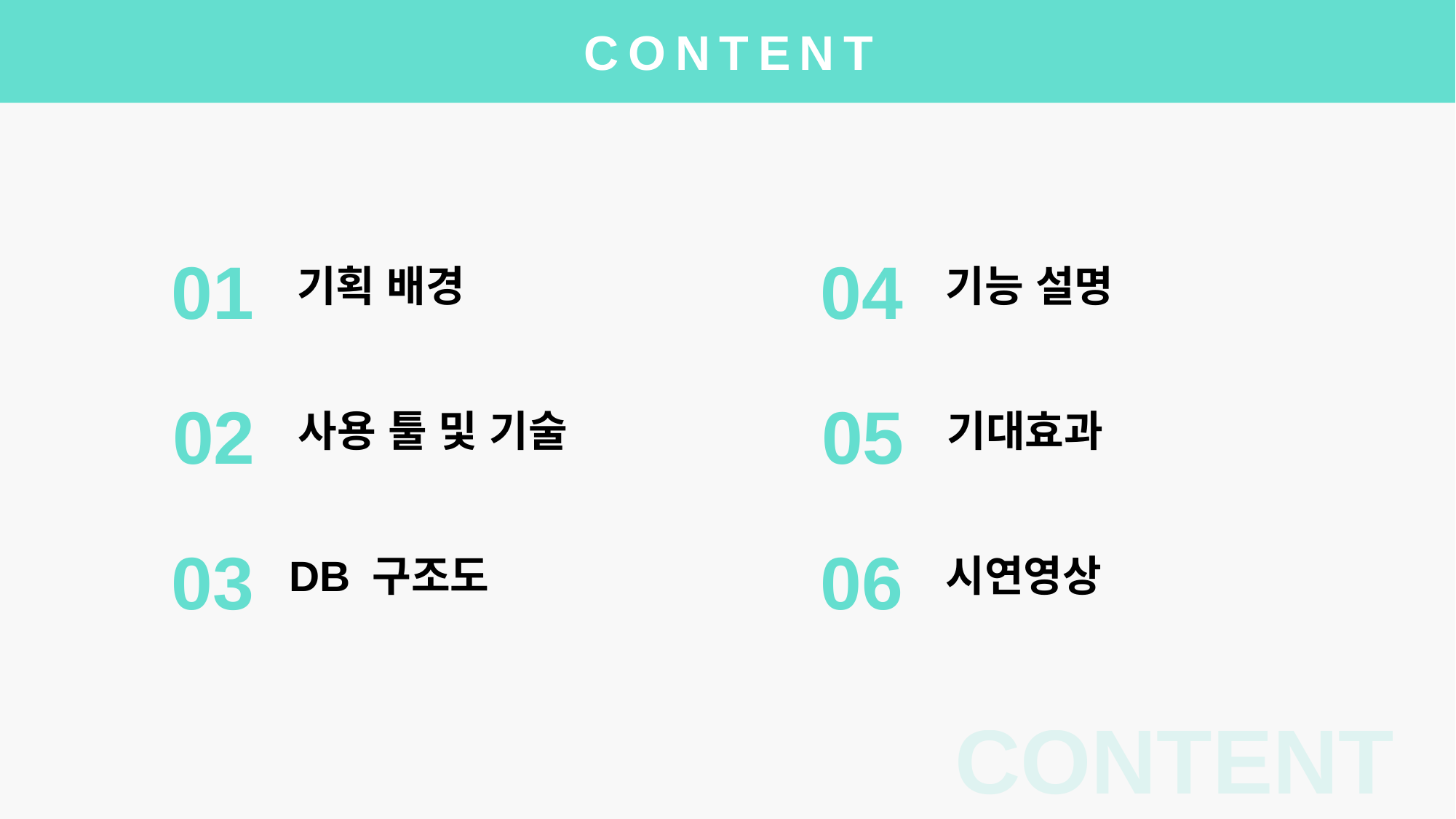

CONTENT
01
 기획 배경
02
 사용 툴 및 기술
03
 DB 구조도
04
 기능 설명
05
 기대효과
06
 시연영상
CONTENTS